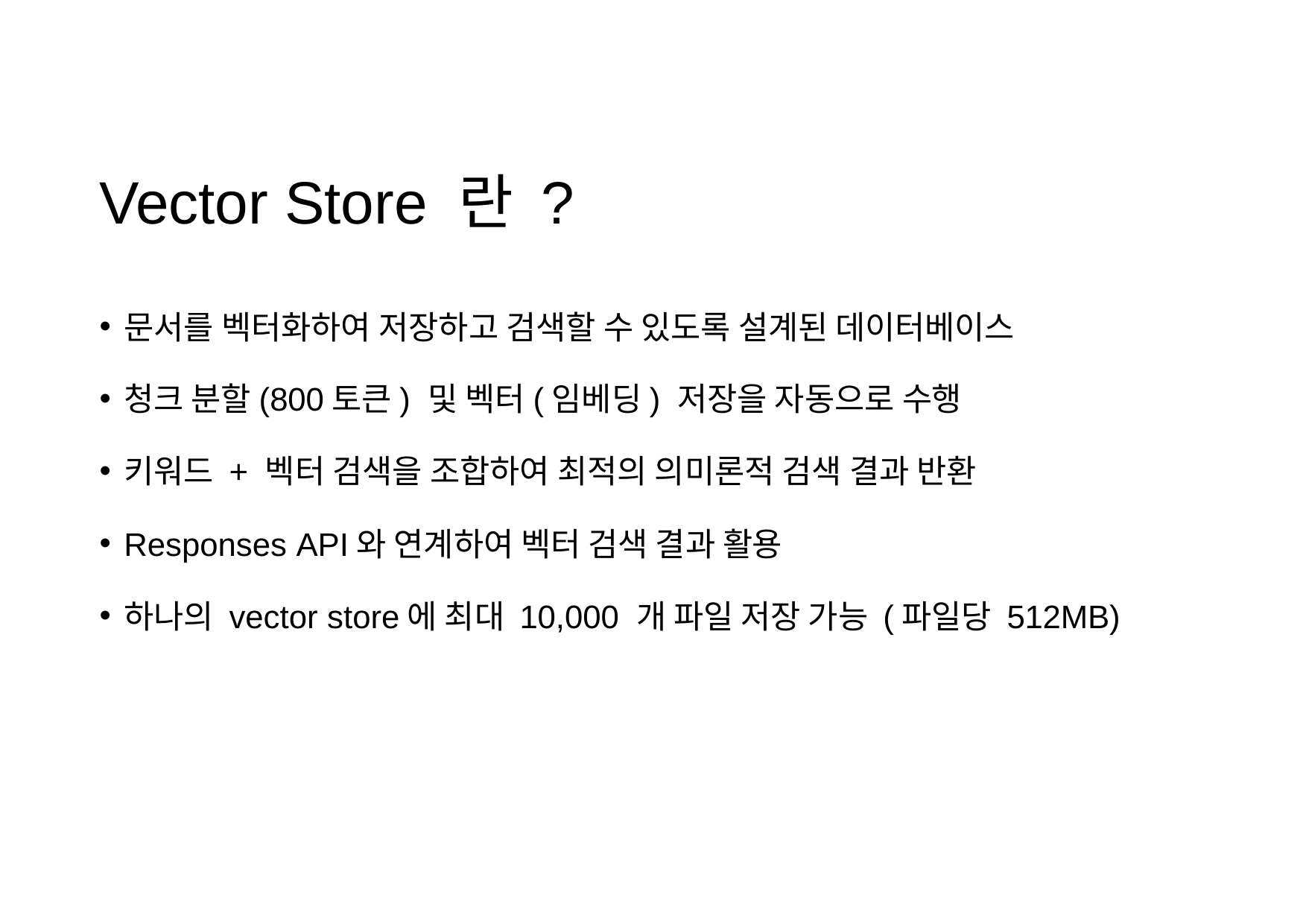

# Vector Store 란 ?
문서를 벡터화하여 저장하고 검색할 수 있도록 설계된 데이터베이스
청크 분할(800토큰) 및 벡터(임베딩) 저장을 자동으로 수행
키워드 + 벡터 검색을 조합하여 최적의 의미론적 검색 결과 반환
Responses API와 연계하여 벡터 검색 결과 활용
하나의 vector store에 최대 10,000 개 파일 저장 가능 (파일당 512MB)